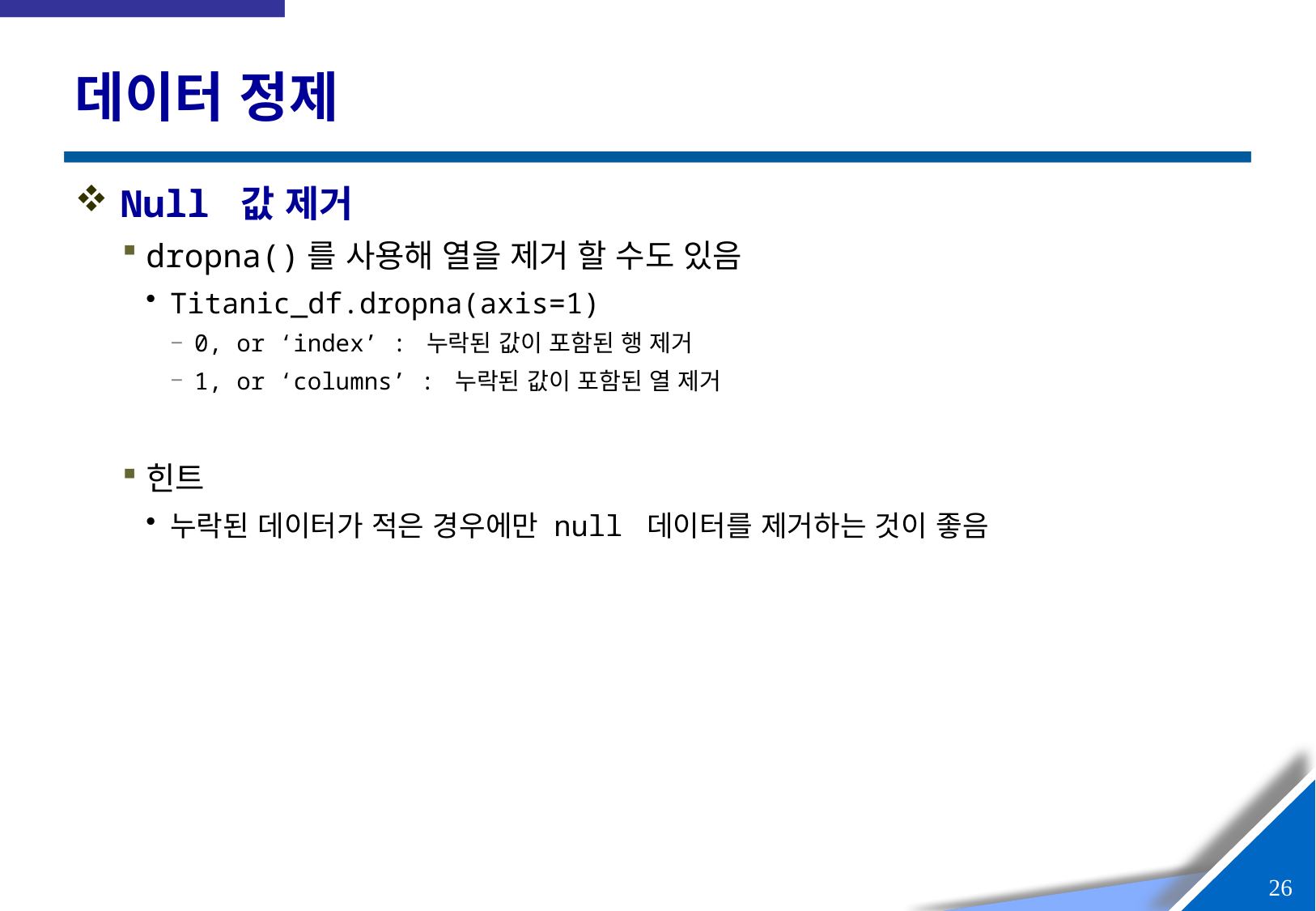

# 데이터 정제
Null 값 제거
dropna()를 사용해 열을 제거 할 수도 있음
Titanic_df.dropna(axis=1)
0, or ‘index’ : 누락된 값이 포함된 행 제거
1, or ‘columns’ : 누락된 값이 포함된 열 제거

힌트
누락된 데이터가 적은 경우에만 null 데이터를 제거하는 것이 좋음
26